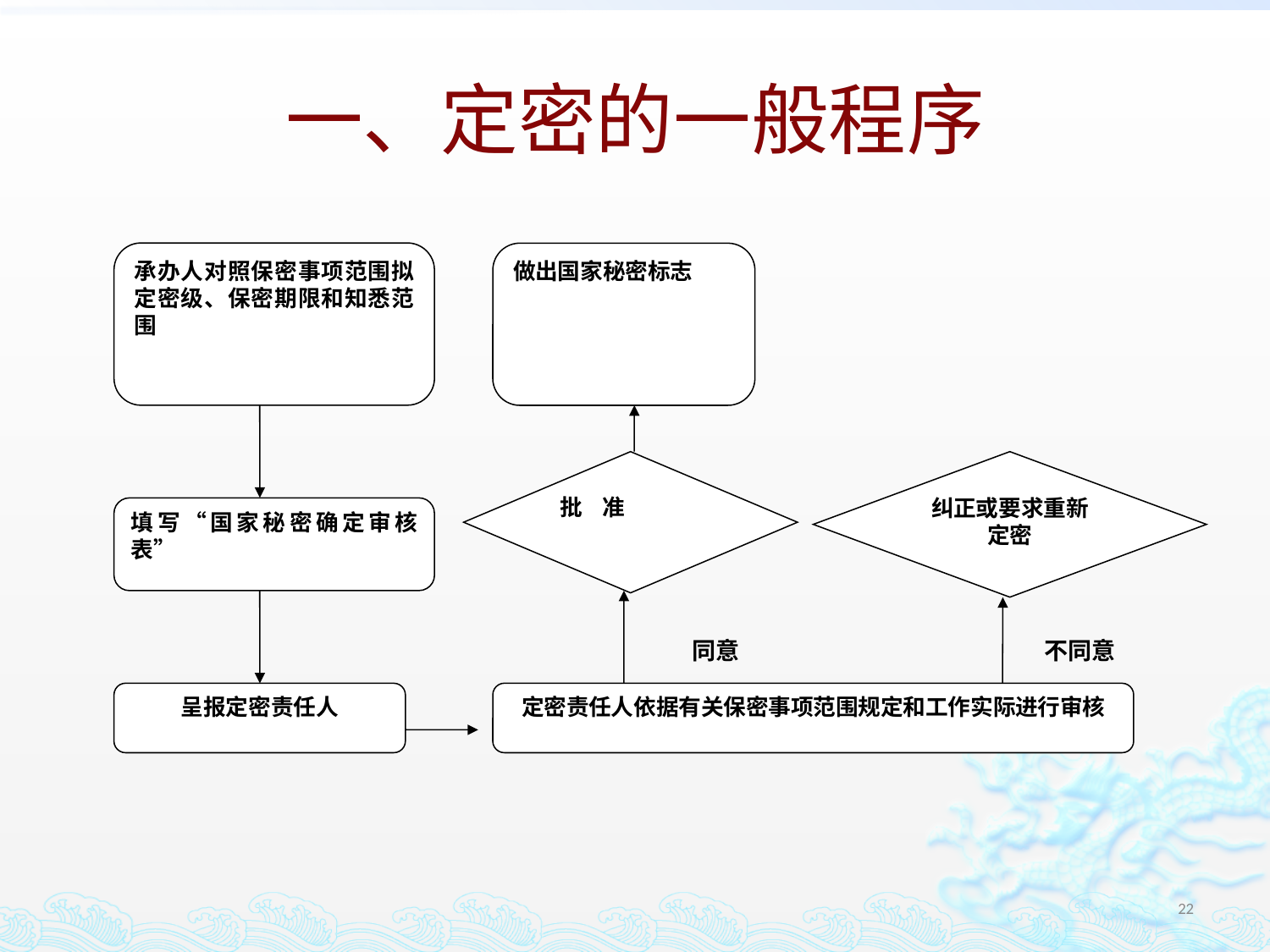

# 一、定密的一般程序

承办人对照保密事项范围拟定密级、保密期限和知悉范围

做出国家秘密标志

批    准
纠正或要求重新定密
填写“国家秘密确定审核表”

呈报定密责任人

定密责任人依据有关保密事项范围规定和工作实际进行审核

同意
不同意
22